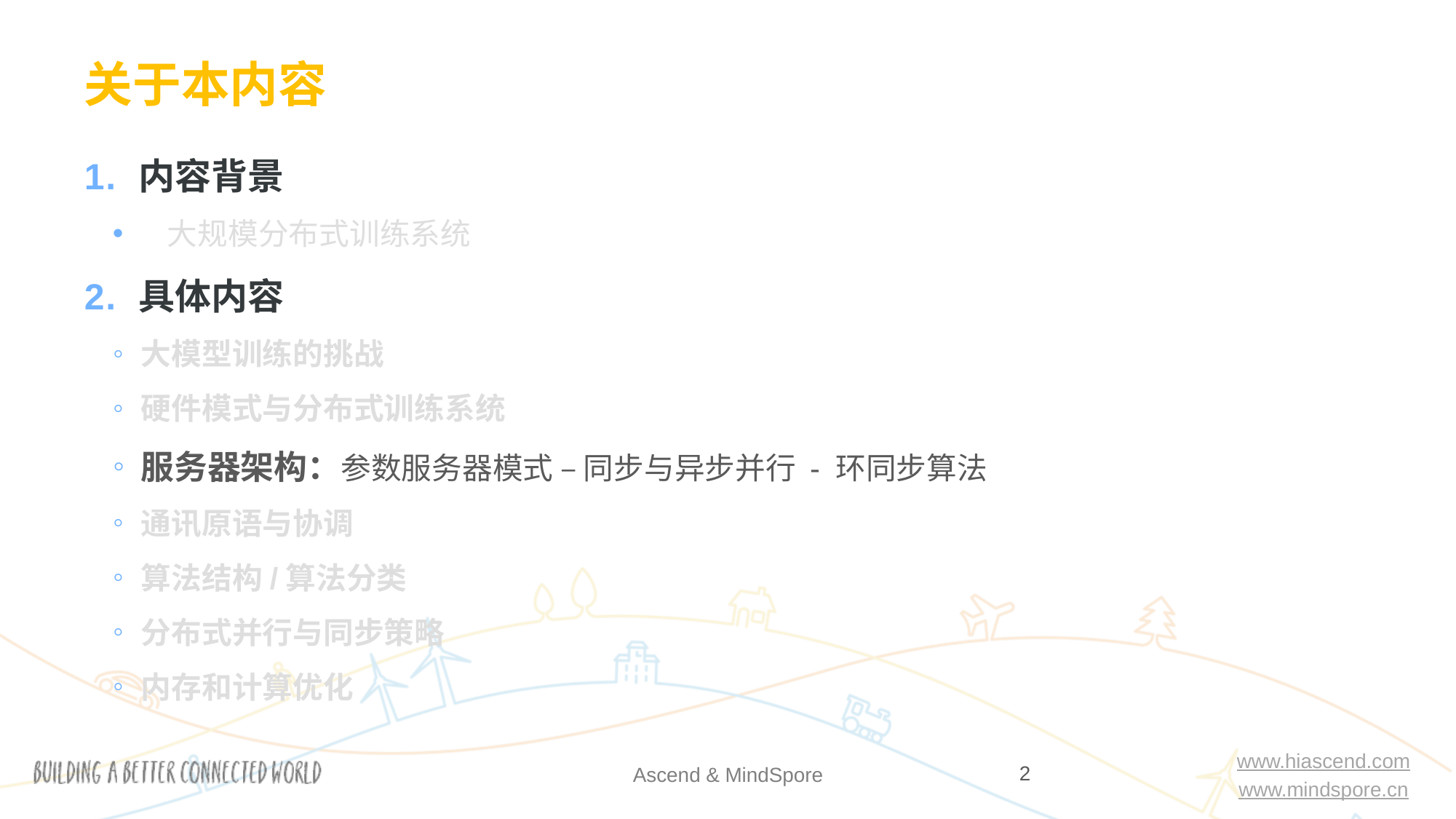

关于本内容
内容背景
大规模分布式训练系统
具体内容
大模型训练的挑战
硬件模式与分布式训练系统
服务器架构：参数服务器模式 – 同步与异步并行 - 环同步算法
通讯原语与协调
算法结构/算法分类
分布式并行与同步策略
内存和计算优化